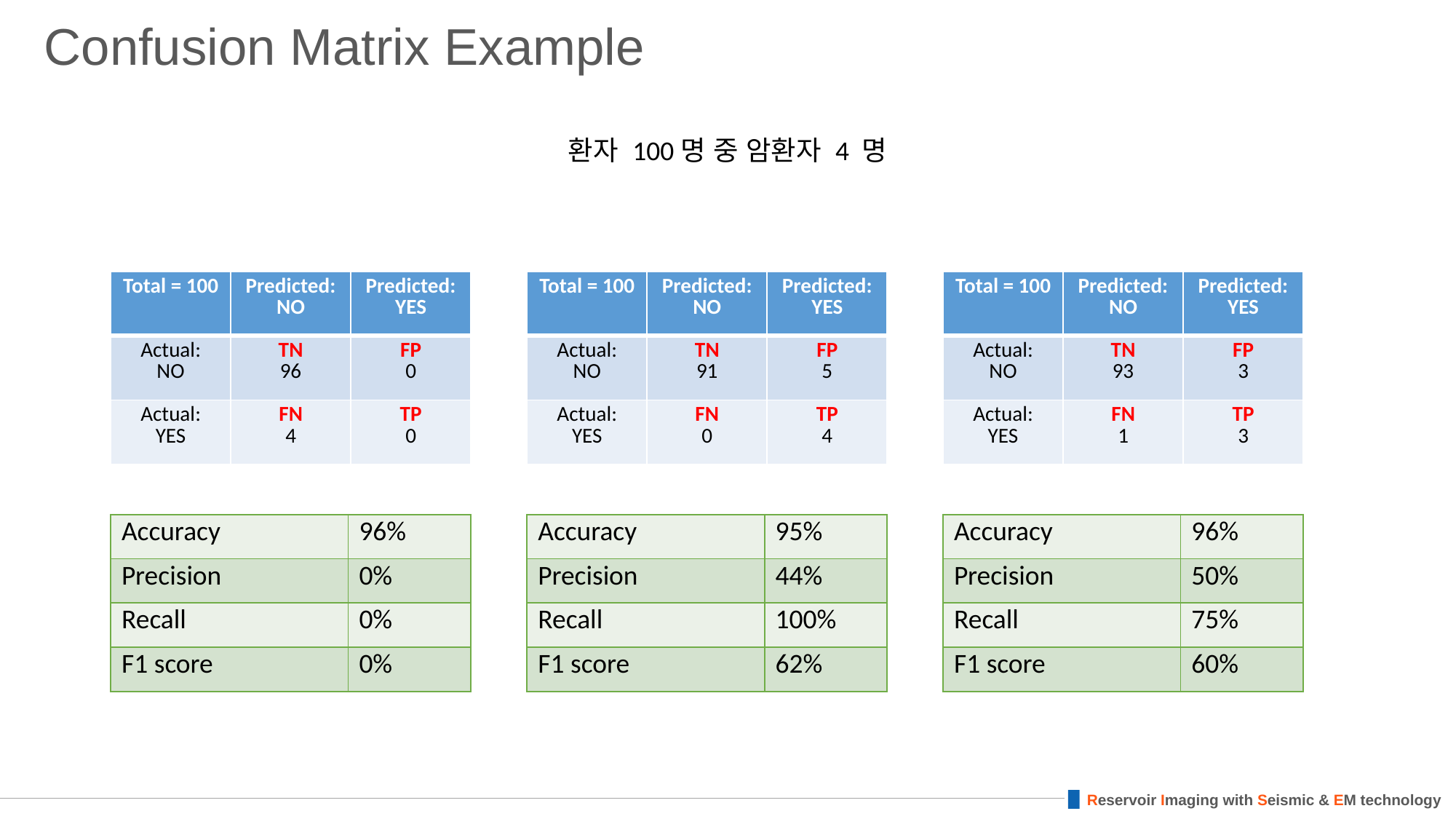

# Confusion Matrix Example
환자 100명 중 암환자 4 명

| Total = 100 | Predicted: NO | Predicted: YES |
| --- | --- | --- |
| Actual: NO | TN 96 | FP 0 |
| Actual: YES | FN 4 | TP 0 |
| Total = 100 | Predicted: NO | Predicted: YES |
| --- | --- | --- |
| Actual: NO | TN 91 | FP 5 |
| Actual: YES | FN 0 | TP 4 |
| Total = 100 | Predicted: NO | Predicted: YES |
| --- | --- | --- |
| Actual: NO | TN 93 | FP 3 |
| Actual: YES | FN 1 | TP 3 |
| Accuracy | 96% |
| --- | --- |
| Precision | 0% |
| Recall | 0% |
| F1 score | 0% |
| Accuracy | 95% |
| --- | --- |
| Precision | 44% |
| Recall | 100% |
| F1 score | 62% |
| Accuracy | 96% |
| --- | --- |
| Precision | 50% |
| Recall | 75% |
| F1 score | 60% |